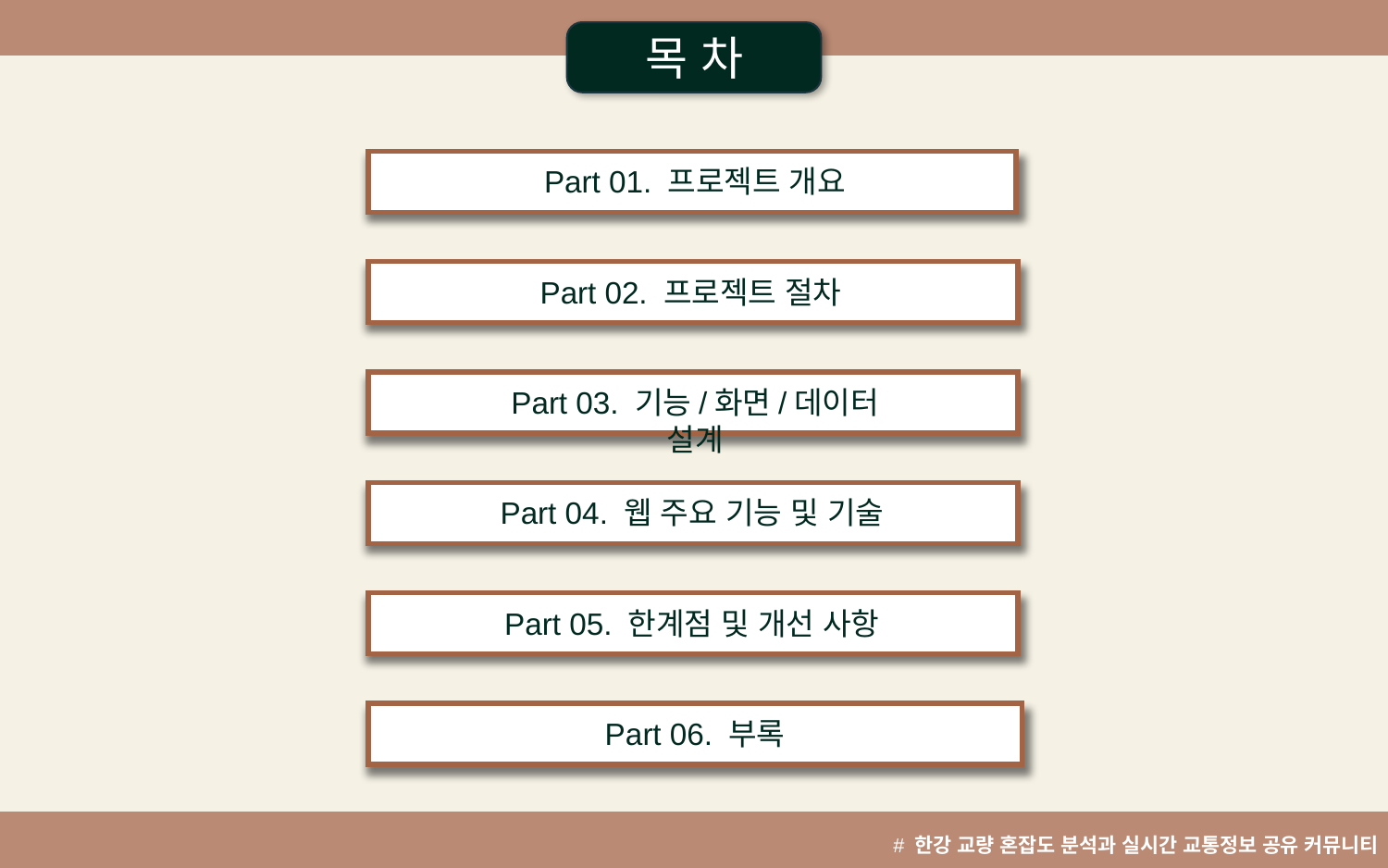

목 차
^

Part 01. 프로젝트 개요

Part 02. 프로젝트 절차

Part 03. 기능/화면/데이터 설계

Part 04. 웹 주요 기능 및 기술

Part 05. 한계점 및 개선 사항

Part 06. 부록
# 한강 교량 혼잡도 분석과 실시간 교통정보 공유 커뮤니티 개발